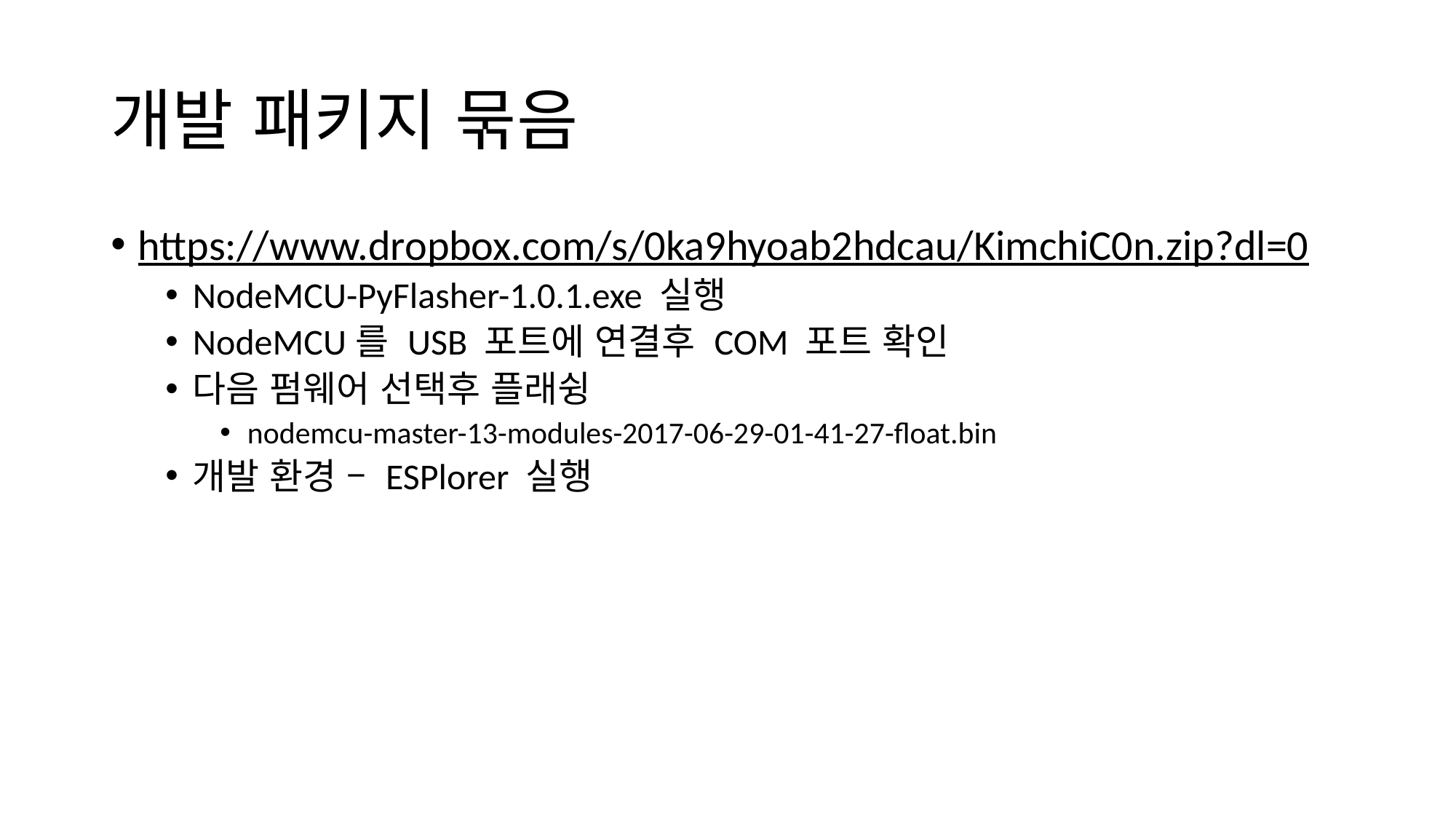

# 개발 패키지 묶음
https://www.dropbox.com/s/0ka9hyoab2hdcau/KimchiC0n.zip?dl=0
NodeMCU-PyFlasher-1.0.1.exe 실행
NodeMCU를 USB 포트에 연결후 COM 포트 확인
다음 펌웨어 선택후 플래슁
nodemcu-master-13-modules-2017-06-29-01-41-27-float.bin
개발 환경 – ESPlorer 실행